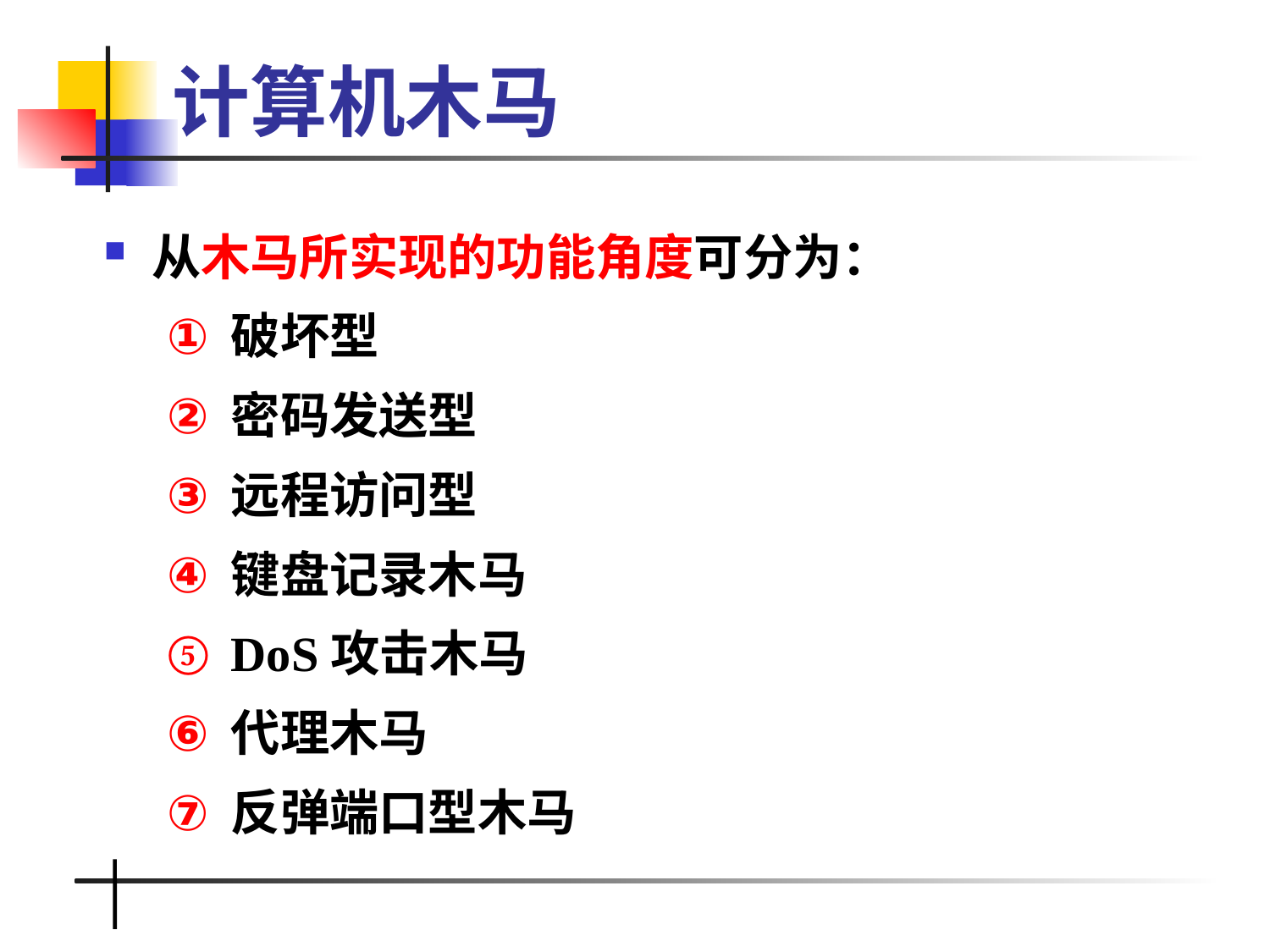

# 计算机木马
从木马所实现的功能角度可分为：
破坏型
密码发送型
远程访问型
键盘记录木马
DoS攻击木马
代理木马
反弹端口型木马